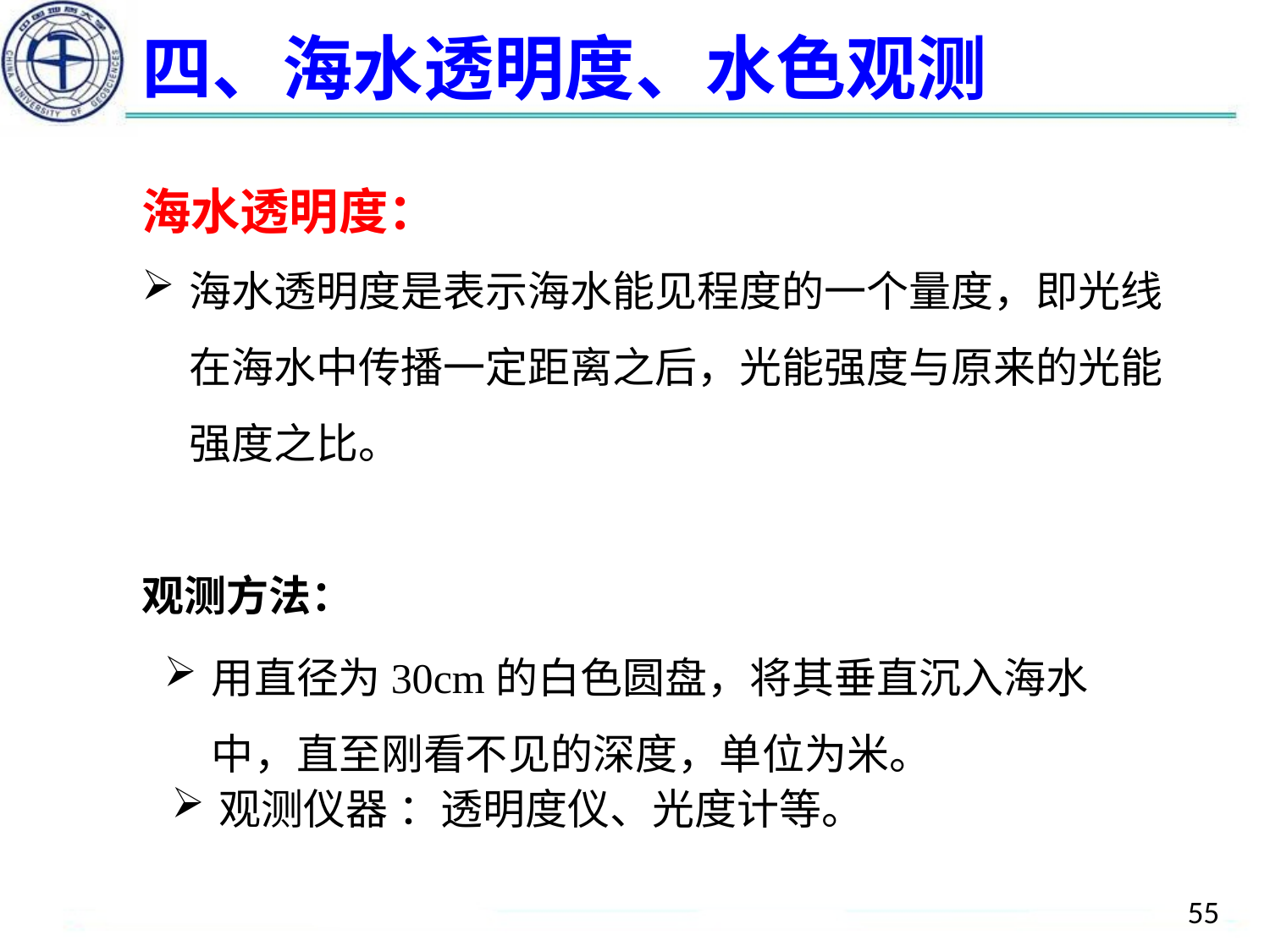

# 四、海水透明度、水色观测
海水透明度：
海水透明度是表示海水能见程度的一个量度，即光线在海水中传播一定距离之后，光能强度与原来的光能强度之比。

观测方法：

用直径为30cm的白色圆盘，将其垂直沉入海水中，直至刚看不见的深度，单位为米。
观测仪器 ：透明度仪、光度计等。
55